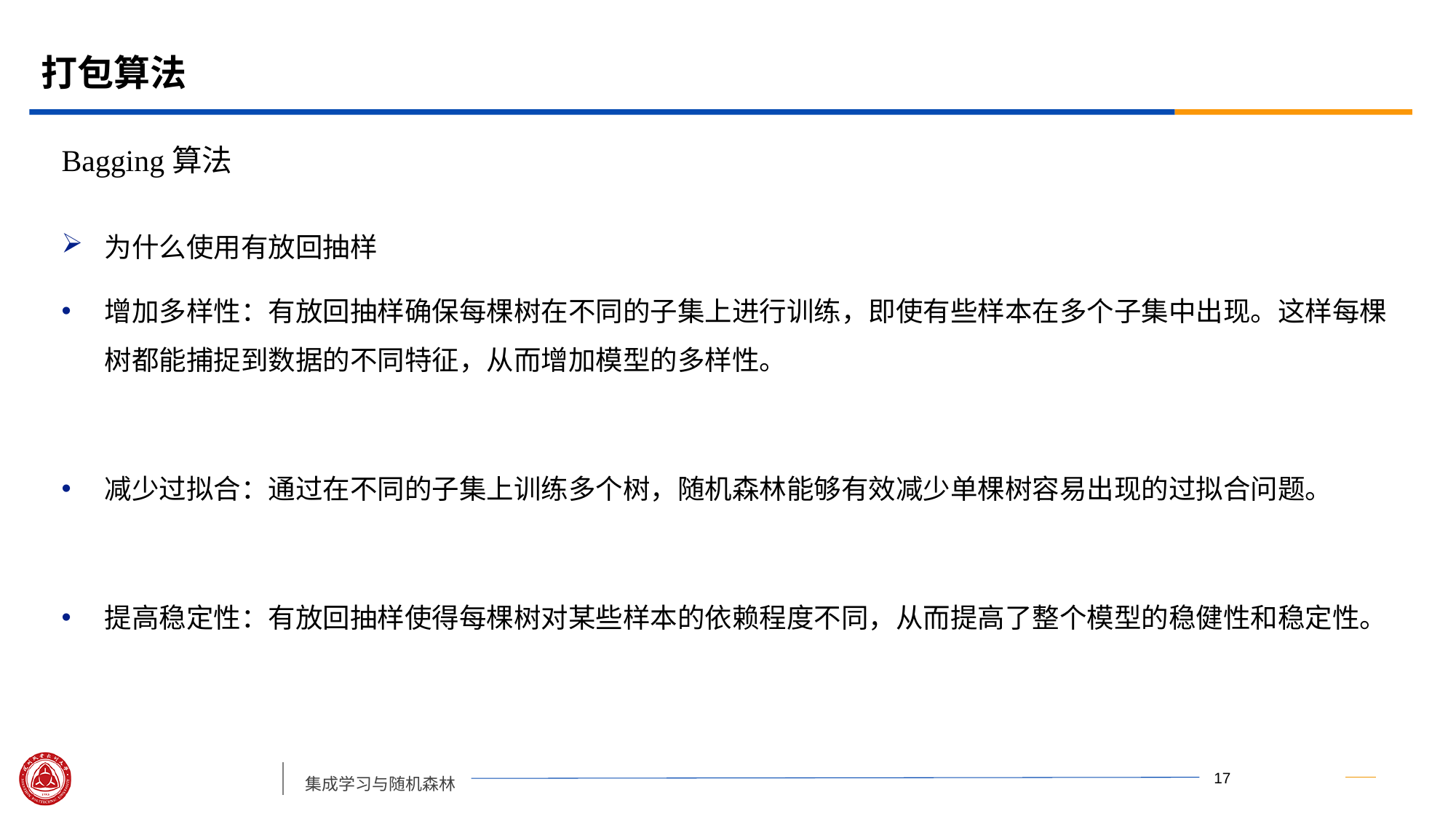

# 打包算法
Bagging算法
为什么使用有放回抽样
增加多样性：有放回抽样确保每棵树在不同的子集上进行训练，即使有些样本在多个子集中出现。这样每棵树都能捕捉到数据的不同特征，从而增加模型的多样性。

减少过拟合：通过在不同的子集上训练多个树，随机森林能够有效减少单棵树容易出现的过拟合问题。

提高稳定性：有放回抽样使得每棵树对某些样本的依赖程度不同，从而提高了整个模型的稳健性和稳定性。